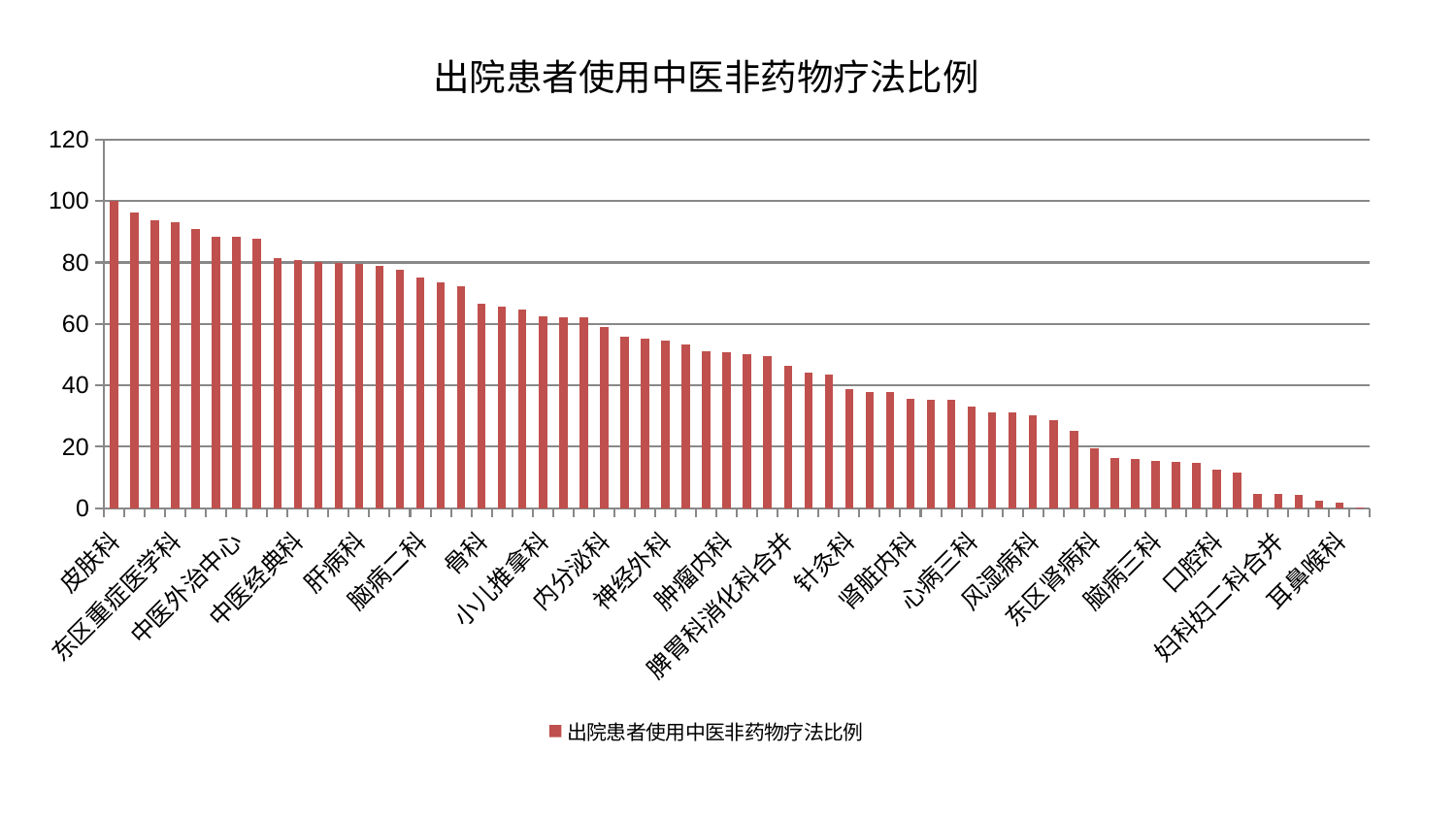

### Chart: 出院患者使用中医非药物疗法比例

| Category | 出院患者使用中医非药物疗法比例 |
|---|---|
| 皮肤科 | 100.0 |
| 微创骨科 | 96.19020209443329 |
| 创伤骨科 | 93.79970783781644 |
| 东区重症医学科 | 93.23997639024836 |
| 小儿骨科 | 90.88659051917139 |
| 乳腺甲状腺外科 | 88.41844149108994 |
| 中医外治中心 | 88.33780348442966 |
| 运动损伤骨科 | 87.817290183988 |
| 血液科 | 81.50236560276856 |
| 中医经典科 | 80.7719639837265 |
| 妇二科 | 80.05371310119938 |
| 神经内科 | 79.85158947177801 |
| 肝病科 | 79.49281263871981 |
| 眼科 | 79.00326800779742 |
| 推拿科 | 77.53326732557119 |
| 脑病二科 | 75.05010058364944 |
| 重症医学科 | 73.6813200799841 |
| 西区重症医学科 | 72.24073699546341 |
| 骨科 | 66.72455386623025 |
| 普通外科 | 65.65035229672856 |
| 消化内科 | 64.78337538297873 |
| 小儿推拿科 | 62.49250129519069 |
| 美容皮肤科 | 62.19847842668775 |
| 产科 | 62.06307581203959 |
| 内分泌科 | 58.9512707488198 |
| 呼吸内科 | 55.99927271542079 |
| 儿科 | 55.13868201697407 |
| 神经外科 | 54.58563798004088 |
| 肝胆外科 | 53.28499215547722 |
| 身心医学科 | 51.19254184129065 |
| 肿瘤内科 | 50.67537639980223 |
| 老年医学科 | 50.10613999562723 |
| 治未病中心 | 49.6820058970292 |
| 脾胃科消化科合并 | 46.2385861468114 |
| 肾病科 | 44.13871739963279 |
| 医院 | 43.51792989594819 |
| 针灸科 | 38.82784013941732 |
| 脑病一科 | 37.98922913652245 |
| 心病二科 | 37.94888925798732 |
| 肾脏内科 | 35.54791411873357 |
| 周围血管科 | 35.2064510299353 |
| 心血管内科 | 35.158944141571624 |
| 心病三科 | 33.045505865215425 |
| 泌尿外科 | 31.32850750709837 |
| 胸外科 | 31.11025705500708 |
| 风湿病科 | 30.114575707932275 |
| 脾胃病科 | 28.567432952820024 |
| 妇科 | 25.187433613966352 |
| 东区肾病科 | 19.660490256593203 |
| 心病四科 | 16.456121410222288 |
| 康复科 | 15.974957252713093 |
| 脑病三科 | 15.32715275699169 |
| 男科 | 14.962998315140412 |
| 心病一科 | 14.779244400711738 |
| 口腔科 | 12.615416826492924 |
| 肛肠科 | 11.76653293615614 |
| 关节骨科 | 4.582577533151059 |
| 妇科妇二科合并 | 4.537479010158032 |
| 显微骨科 | 4.423285172328462 |
| 脊柱骨科 | 2.3421316905877303 |
| 耳鼻喉科 | 1.9598784667120273 |
| 综合内科 | 0.2159585451865765 |
165